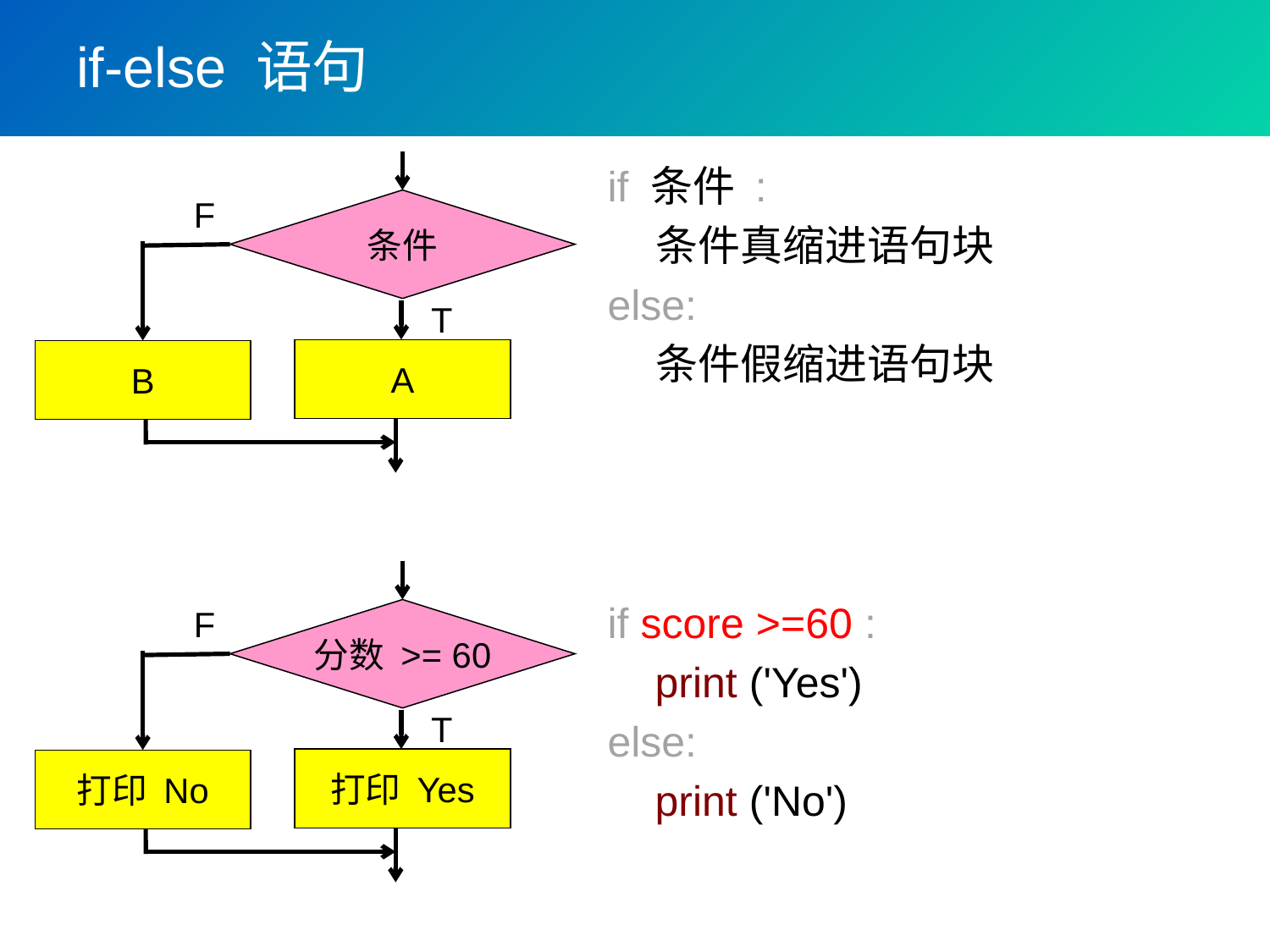

# if-else 语句
F
条件
T
A
B
if 条件 :
    条件真缩进语句块
else:
    条件假缩进语句块
F
分数 >= 60
T
打印 Yes
打印 No
if score >=60 :
    print ('Yes')
else:
    print ('No')